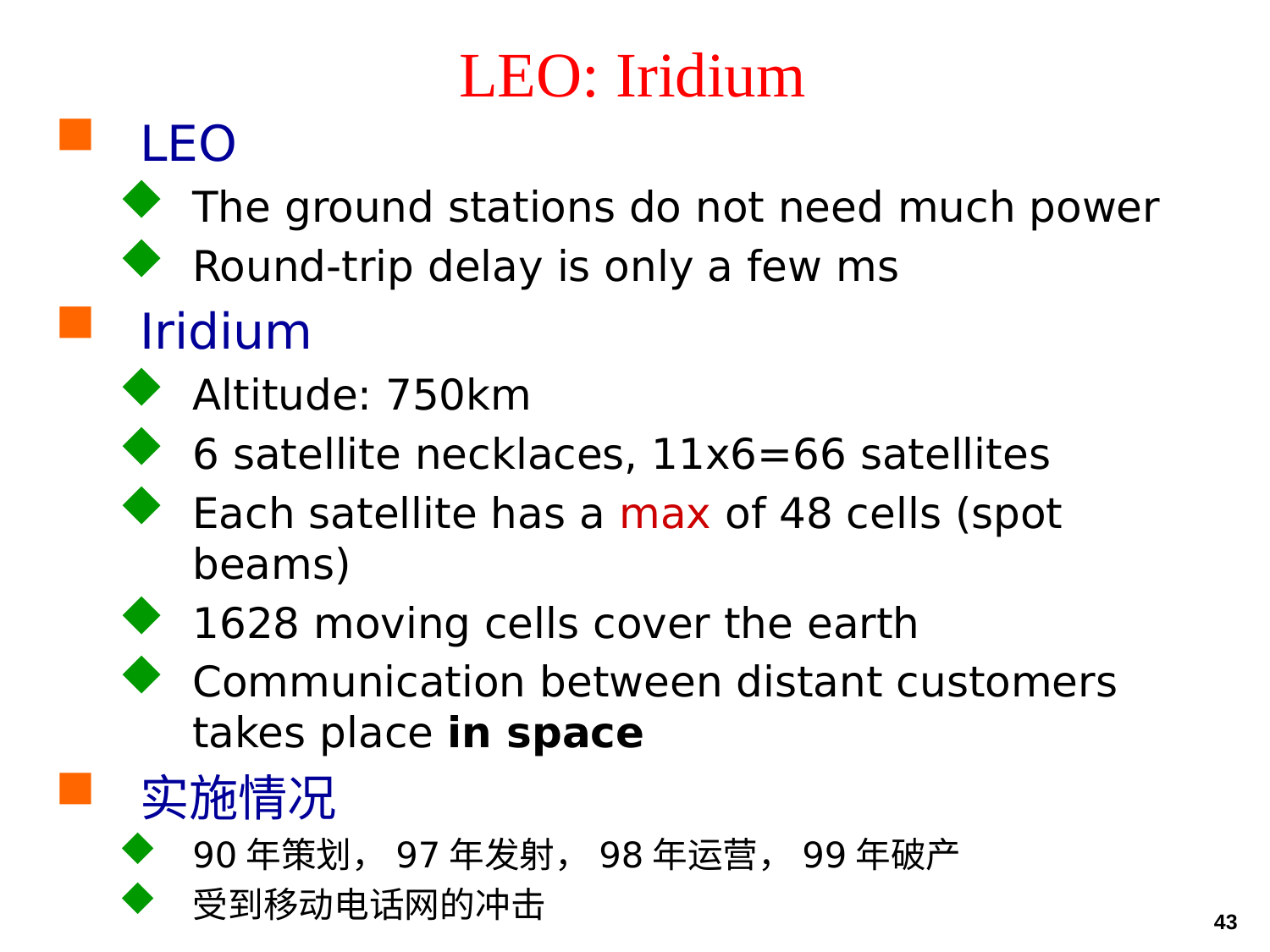

# LEO: Iridium
LEO
The ground stations do not need much power
Round-trip delay is only a few ms
Iridium
Altitude: 750km
6 satellite necklaces, 11x6=66 satellites
Each satellite has a max of 48 cells (spot beams)
1628 moving cells cover the earth
Communication between distant customers takes place in space
实施情况
90年策划，97年发射，98年运营，99年破产
受到移动电话网的冲击